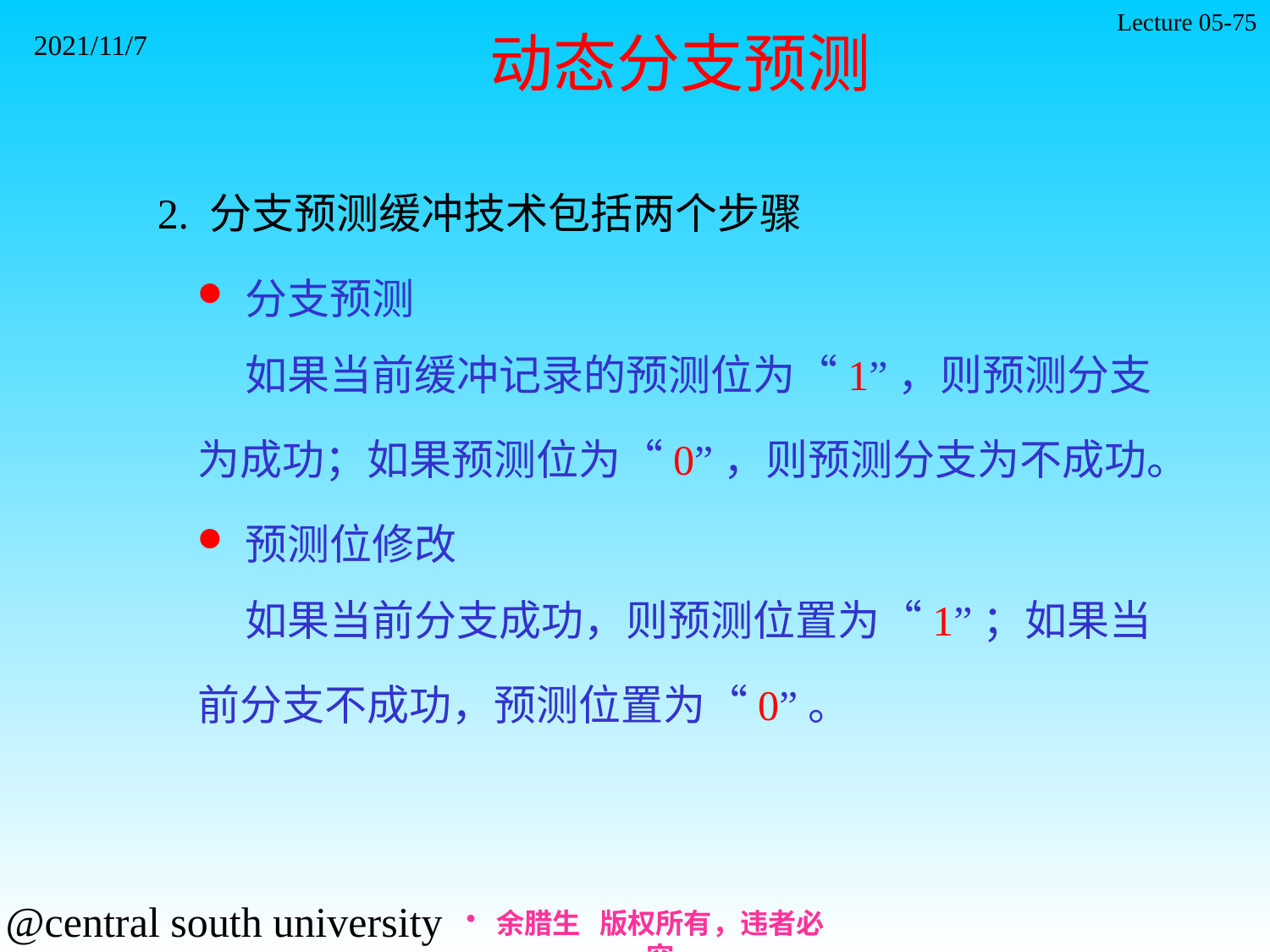

Lecture 05-75
2021/11/7
动态分支预测

2. 分支预测缓冲技术包括两个步骤
分支预测
如果当前缓冲记录的预测位为“1”，则预测分支
为成功；如果预测位为“0”，则预测分支为不成功。
预测位修改
如果当前分支成功，则预测位置为“1”；如果当
前分支不成功，预测位置为“0”。

余腊生   版权所有，违者必究